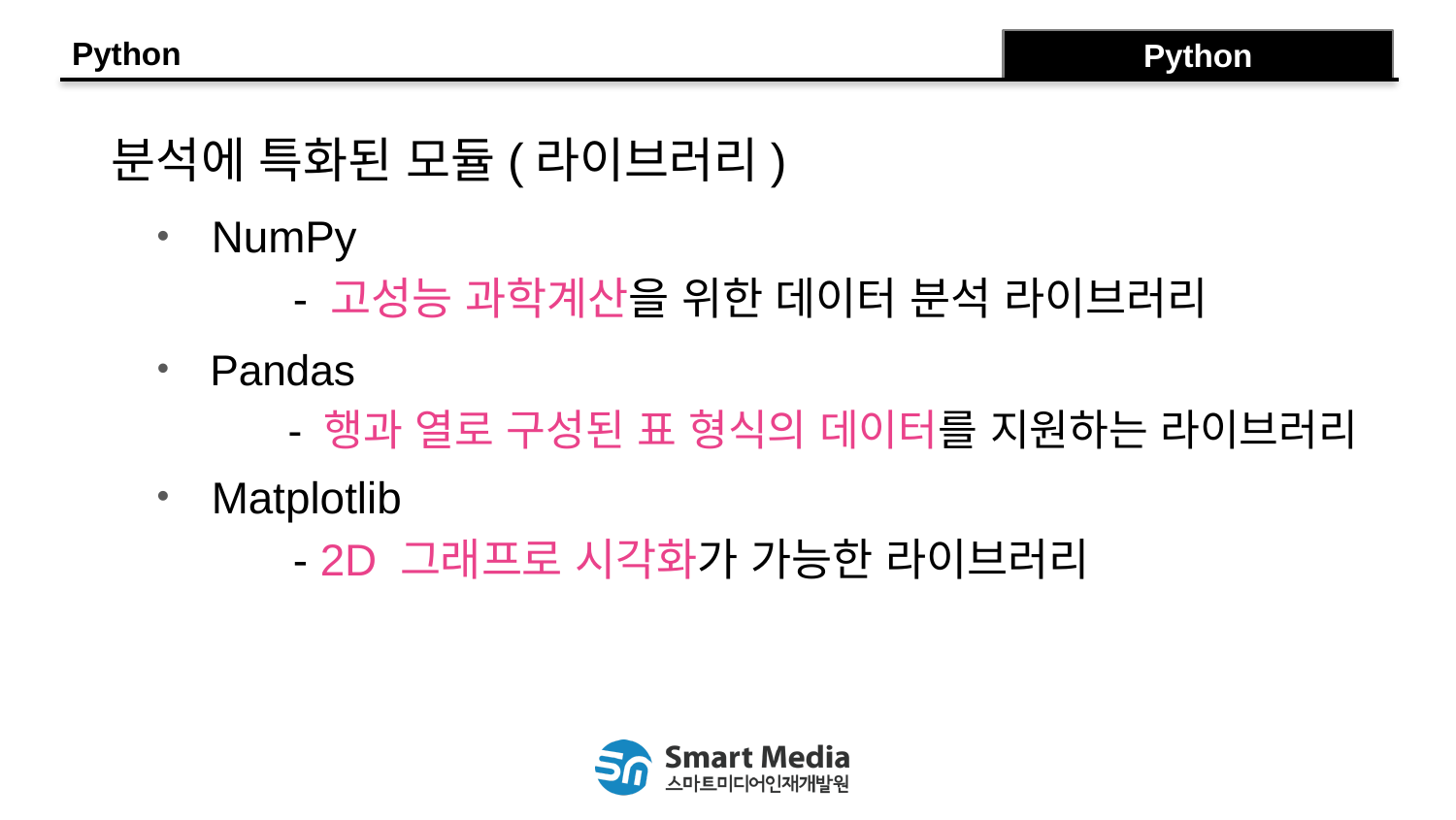

Python
Python
분석에 특화된 모듈(라이브러리)
NumPy
           - 고성능 과학계산을 위한 데이터 분석 라이브러리
Pandas
           - 행과 열로 구성된 표 형식의 데이터를 지원하는 라이브러리
Matplotlib
           - 2D 그래프로 시각화가 가능한 라이브러리